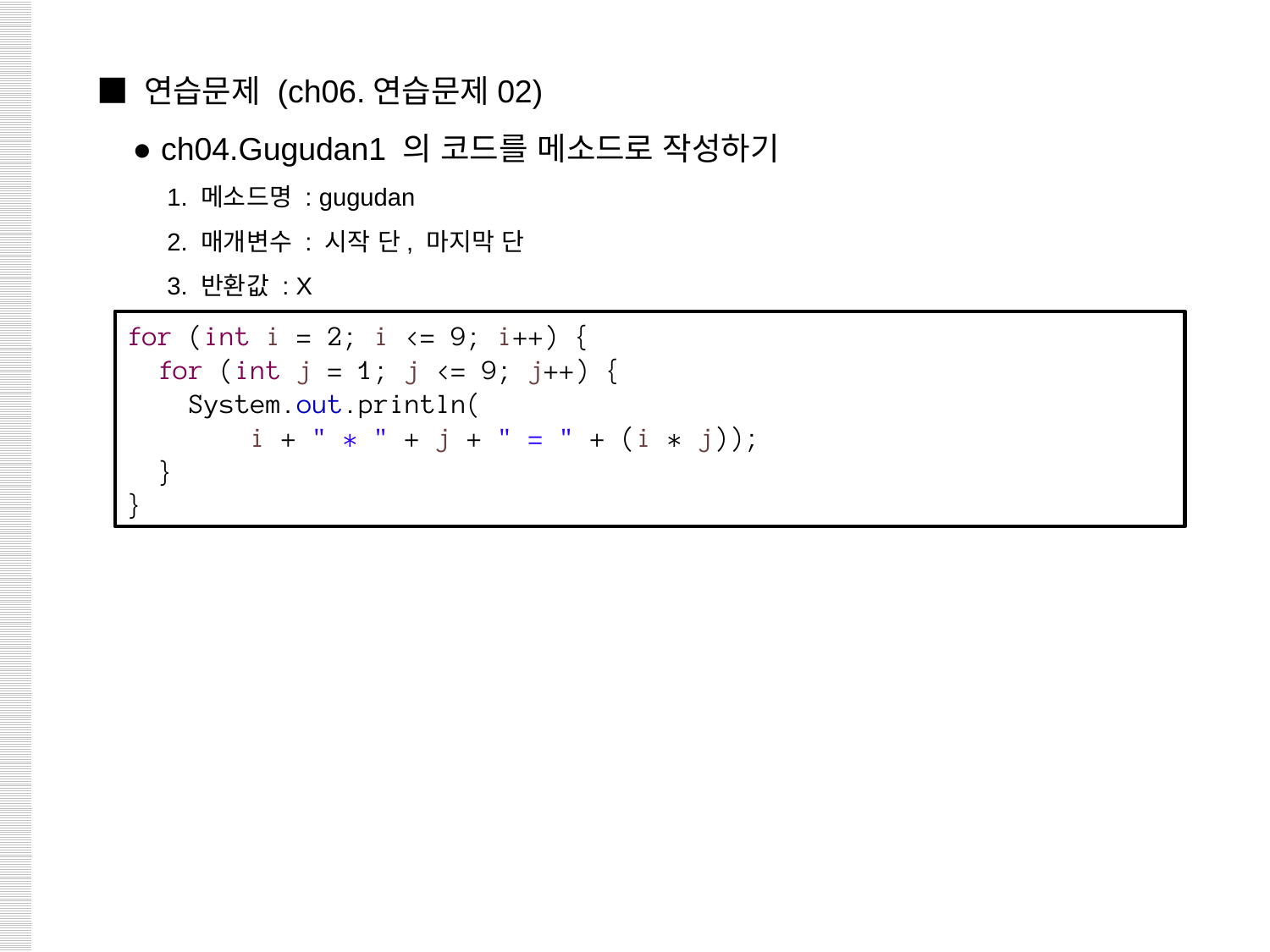

■ 연습문제 (ch06.연습문제02)
    ● ch04.Gugudan1 의 코드를 메소드로 작성하기
          1. 메소드명 : gugudan
          2. 매개변수 : 시작 단, 마지막 단
          3. 반환값 : X
for (int i = 2; i <= 9; i++) {
  for (int j = 1; j <= 9; j++) {
    System.out.println(
        i + " * " + j + " = " + (i * j));
  }
}